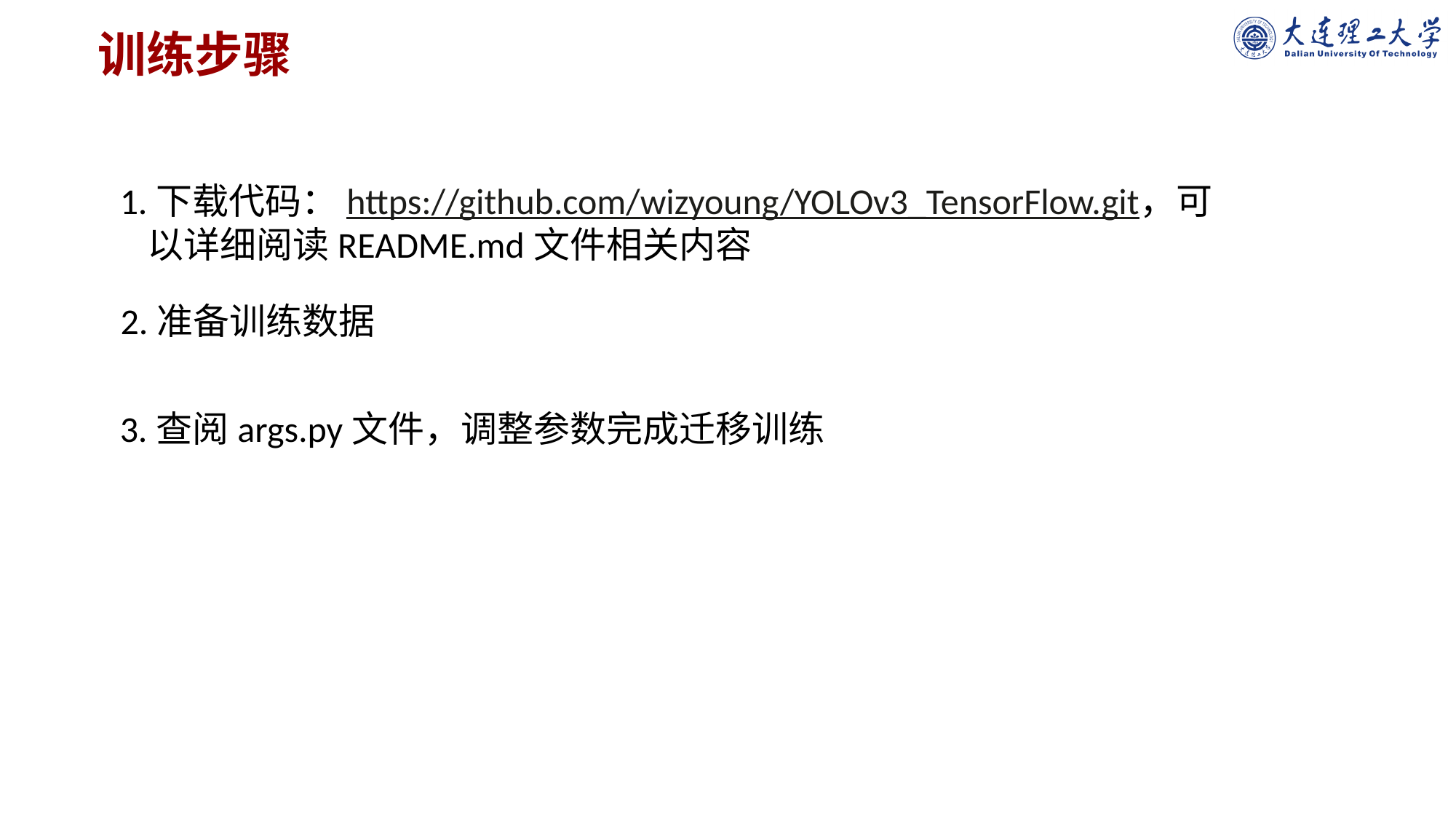

# 训练步骤
1.下载代码：https://github.com/wizyoung/YOLOv3_TensorFlow.git，可以详细阅读README.md文件相关内容
2.准备训练数据
3.查阅args.py文件，调整参数完成迁移训练